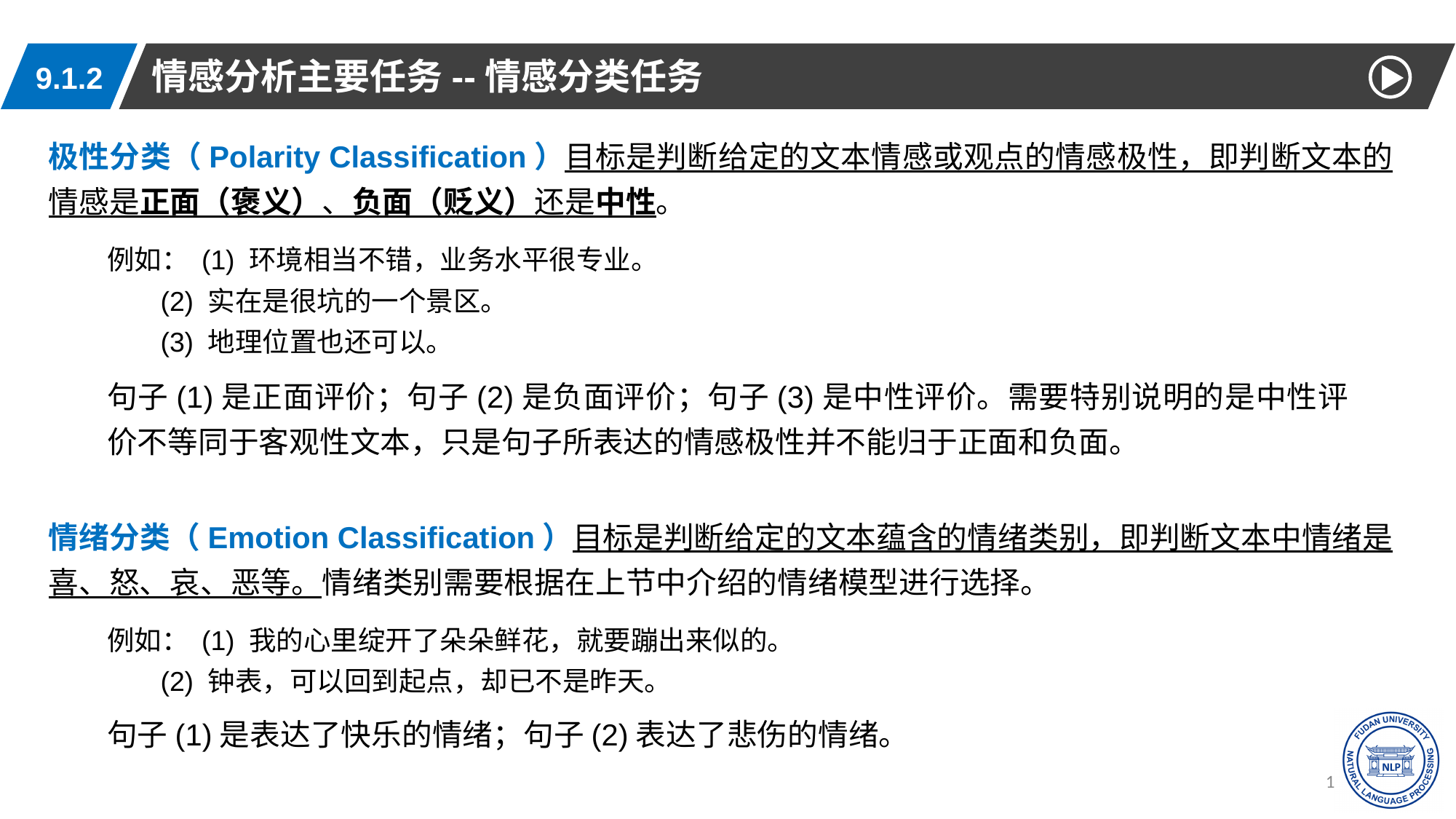

情感分析主要任务--情感分类任务
9.1.2

极性分类（Polarity Classification）目标是判断给定的文本情感或观点的情感极性，即判断文本的情感是正面（褒义）、负面（贬义）还是中性。
例如： (1) 环境相当不错，业务水平很专业。
       (2) 实在是很坑的一个景区。
       (3) 地理位置也还可以。
句子(1)是正面评价；句子(2)是负面评价；句子(3)是中性评价。需要特别说明的是中性评价不等同于客观性文本，只是句子所表达的情感极性并不能归于正面和负面。
情绪分类（Emotion Classification）目标是判断给定的文本蕴含的情绪类别，即判断文本中情绪是喜、怒、哀、恶等。情绪类别需要根据在上节中介绍的情绪模型进行选择。
例如： (1) 我的心里绽开了朵朵鲜花，就要蹦出来似的。
       (2) 钟表，可以回到起点，却已不是昨天。
句子(1)是表达了快乐的情绪；句子(2)表达了悲伤的情绪。
15